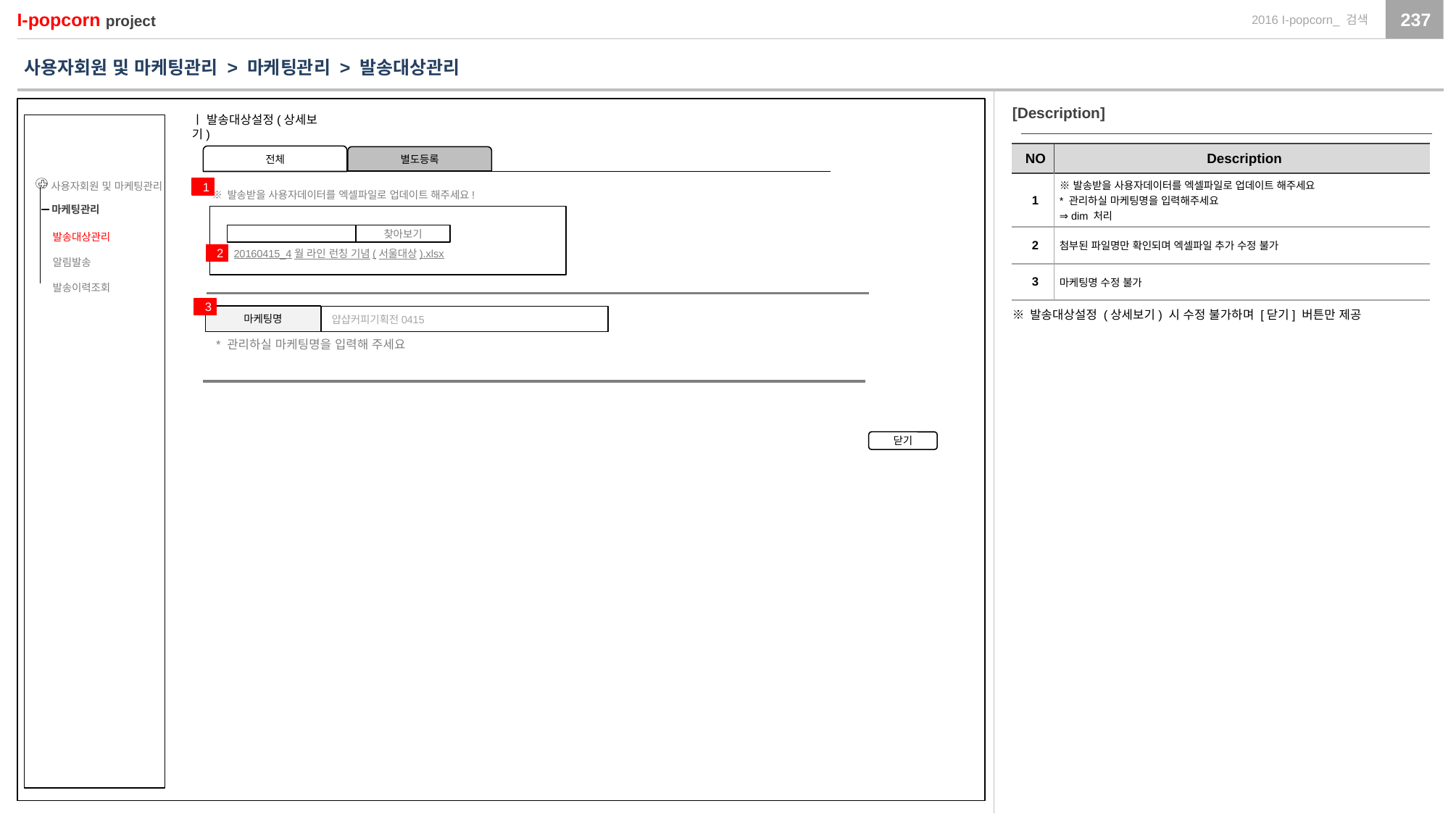

사용자회원 및 마케팅관리 > 마케팅관리 > 발송대상관리

[Description]
ㅣ 발송대상설정(상세보기)

| NO | Description |
| --- | --- |
| 1 | ※발송받을 사용자데이터를 엑셀파일로 업데이트 해주세요 \* 관리하실 마케팅명을 입력해주세요 ⇒ dim 처리 |
| 2 | 첨부된 파일명만 확인되며 엑셀파일 추가 수정 불가 |
| 3 | 마케팅명 수정 불가 |
전체
별도등록
사용자회원 및 마케팅관리
마케팅관리
발송대상관리

알림발송

발송이력조회

1
※ 발송받을 사용자데이터를 엑셀파일로 업데이트 해주세요!

찾아보기

20160415_4월 라인 런칭 기념(서울대상).xlsx
2
3
※ 발송대상설정 (상세보기) 시 수정 불가하며 [닫기] 버튼만 제공
마케팅명
얍샵커피기획전0415
* 관리하실 마케팅명을 입력해 주세요
닫기